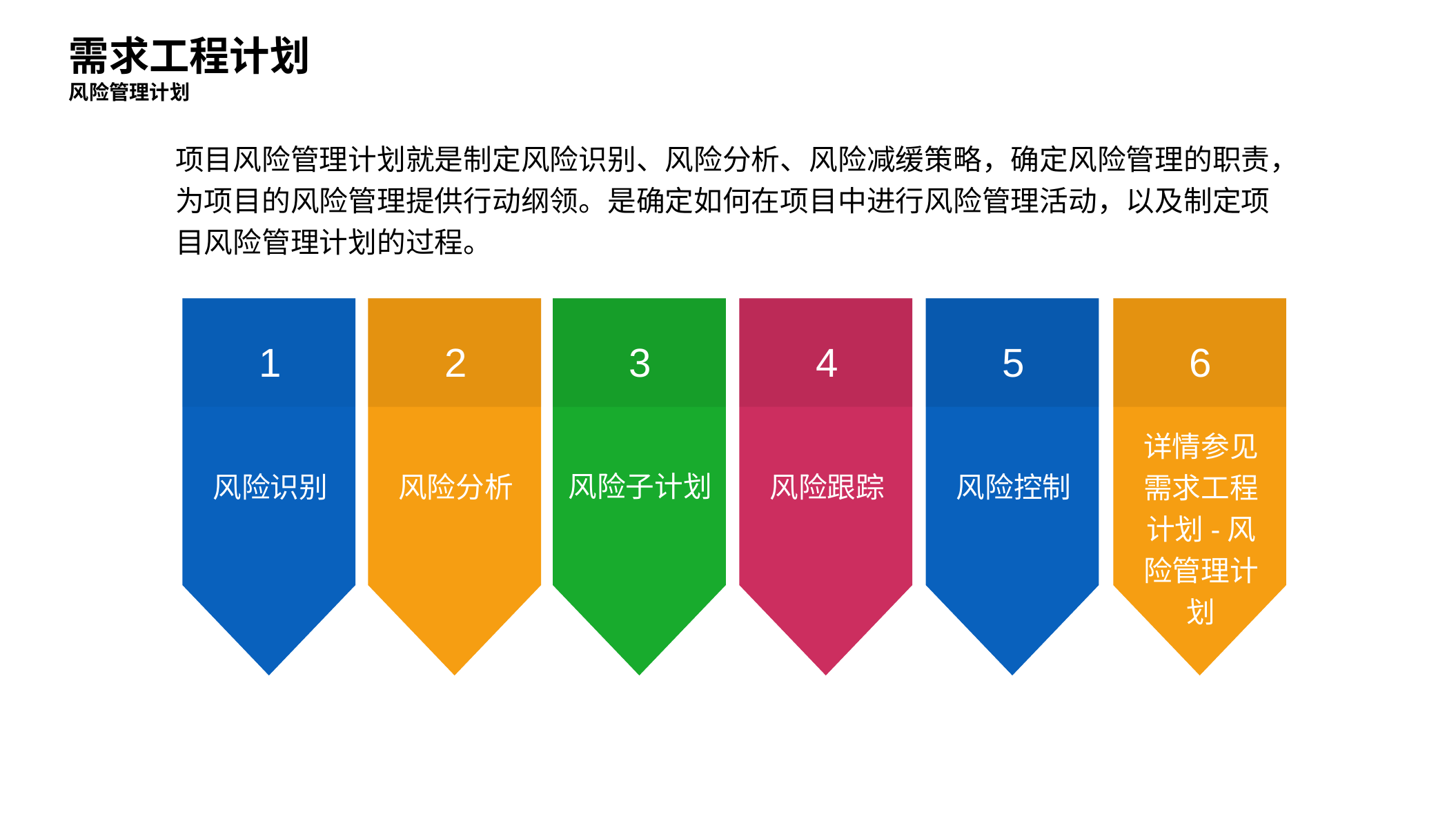

需求工程计划
风险管理计划
项目风险管理计划就是制定风险识别、风险分析、风险减缓策略，确定风险管理的职责，为项目的风险管理提供行动纲领。是确定如何在项目中进行风险管理活动，以及制定项目风险管理计划的过程。

1
2
3
4
5
6
详情参见需求工程计划-风险管理计划
风险子计划
风险识别
风险分析
风险跟踪
风险控制